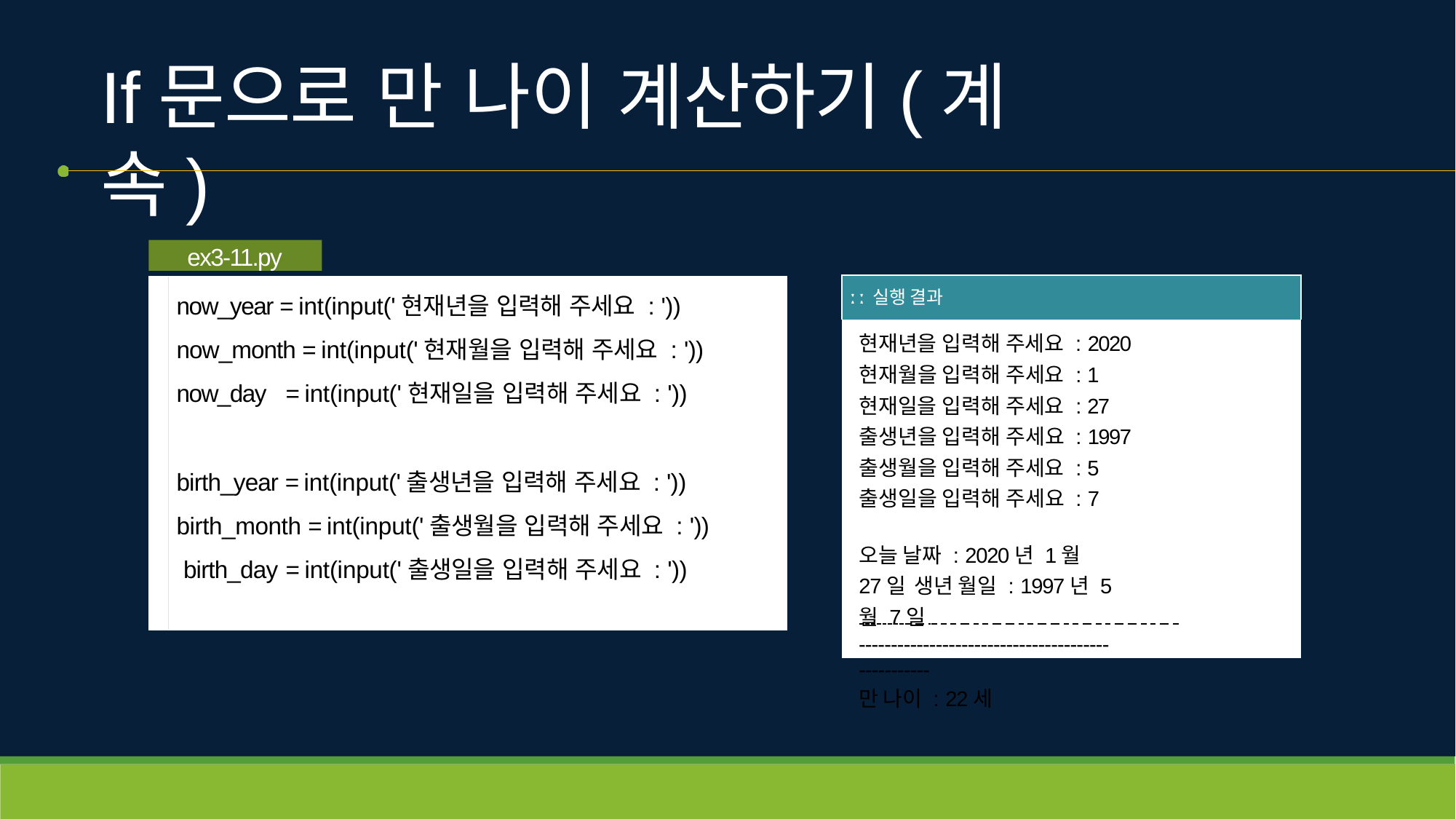

# If문으로 만 나이 계산하기(계속)

ex3-11.py
now_year = int(input('현재년을 입력해 주세요 : '))  now_month = int(input('현재월을 입력해 주세요 : '))  now_day	= int(input('현재일을 입력해 주세요 : '))

birth_year = int(input('출생년을 입력해 주세요 : '))  birth_month = int(input('출생월을 입력해 주세요 : '))  birth_day	= int(input('출생일을 입력해 주세요 : '))
| ː ː 실행 결과 |
| --- |
| 현재년을 입력해 주세요 : 2020 현재월을 입력해 주세요 : 1 현재일을 입력해 주세요 : 27 출생년을 입력해 주세요 : 1997 출생월을 입력해 주세요 : 5 출생일을 입력해 주세요 : 7 오늘 날짜 : 2020년 1월 27일 생년 월일 : 1997년 5월 7일 -------------------------------------------------- 만 나이 : 22세 |